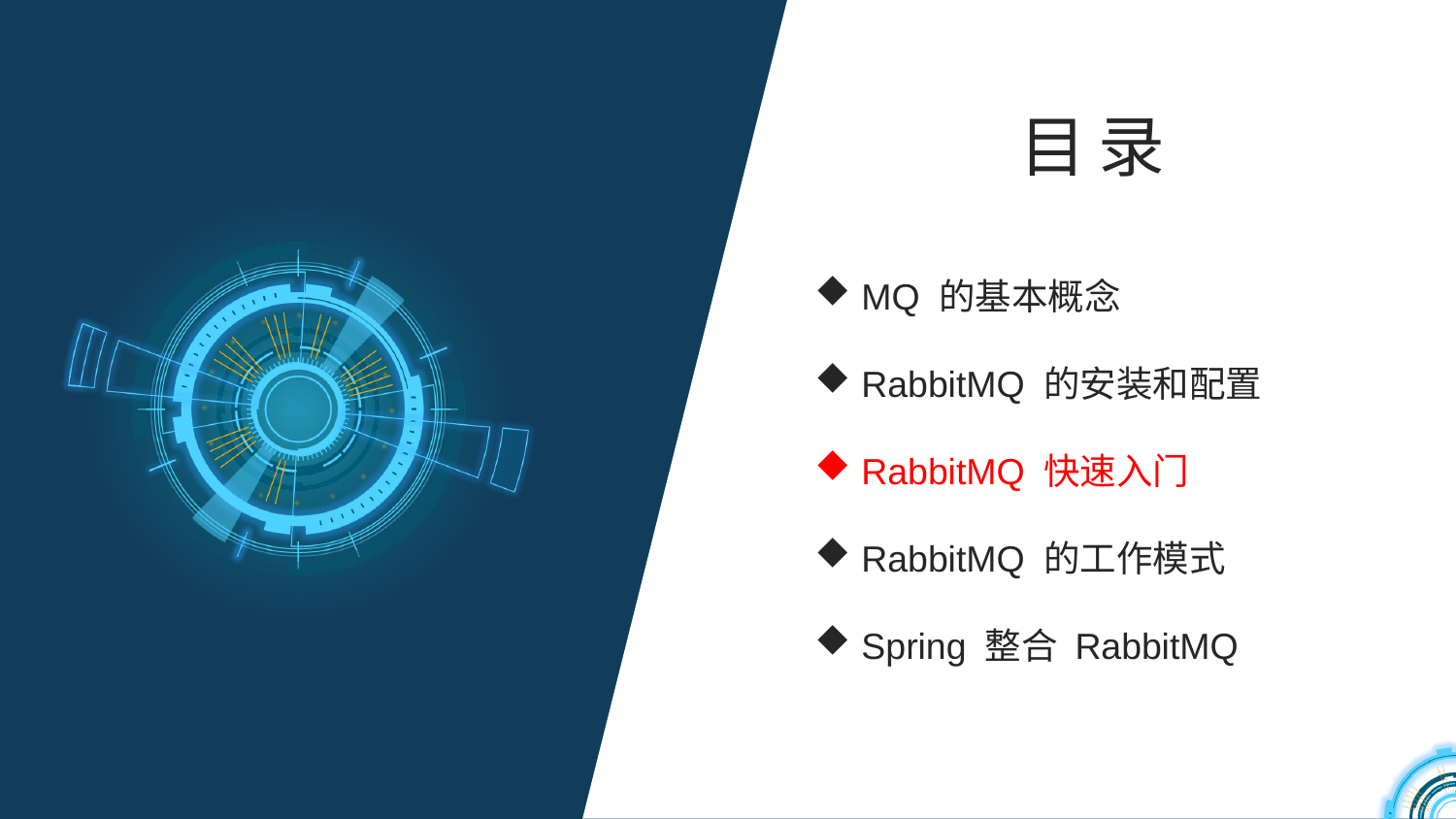

目录
 MQ 的基本概念
 RabbitMQ 的安装和配置
 RabbitMQ 快速入门
 RabbitMQ 的工作模式
 Spring 整合 RabbitMQ